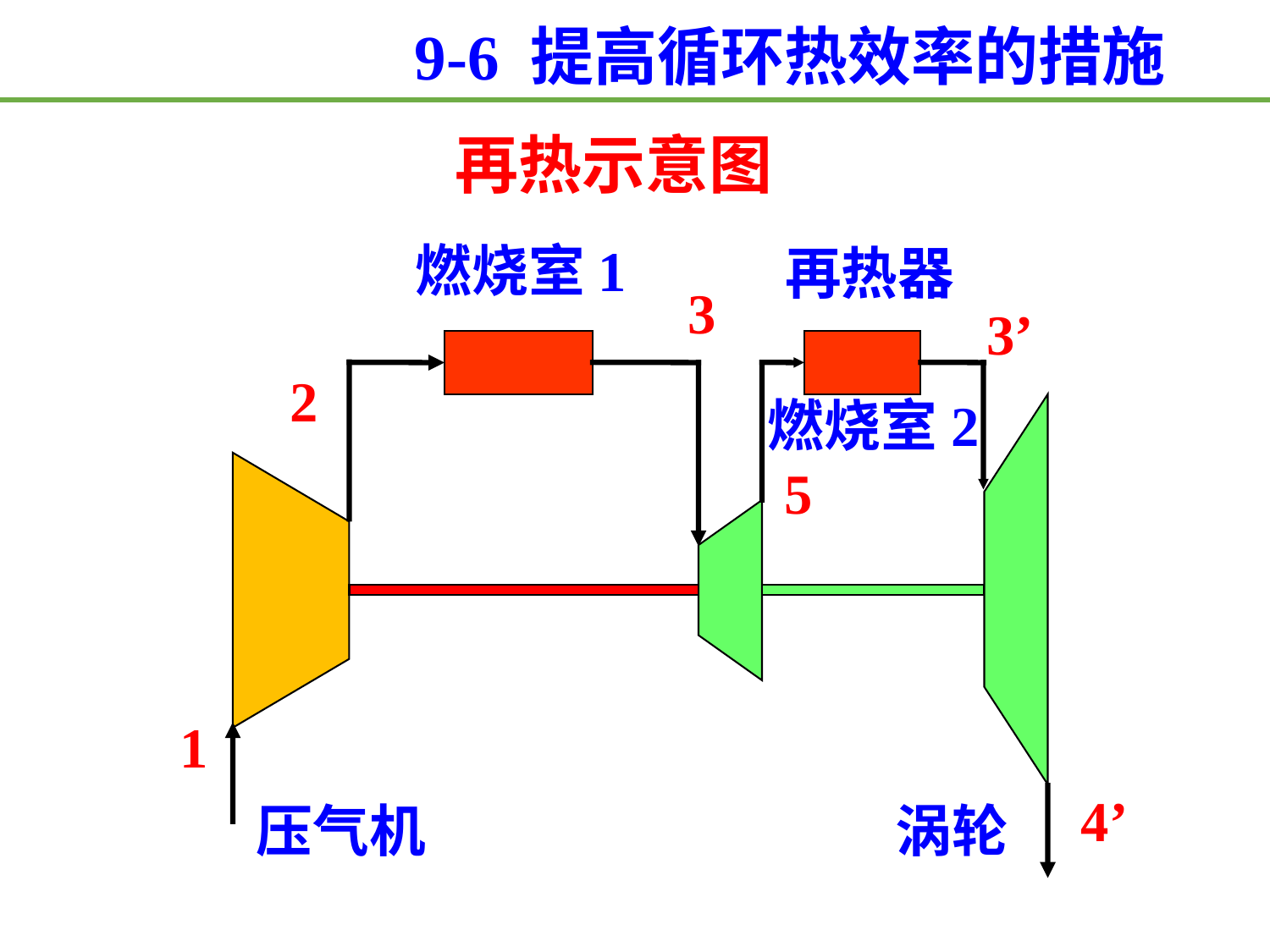

9-6 提高循环热效率的措施
再热示意图
燃烧室1
再热器
3
3’

2

燃烧室2
5

1

4’

压气机
涡轮